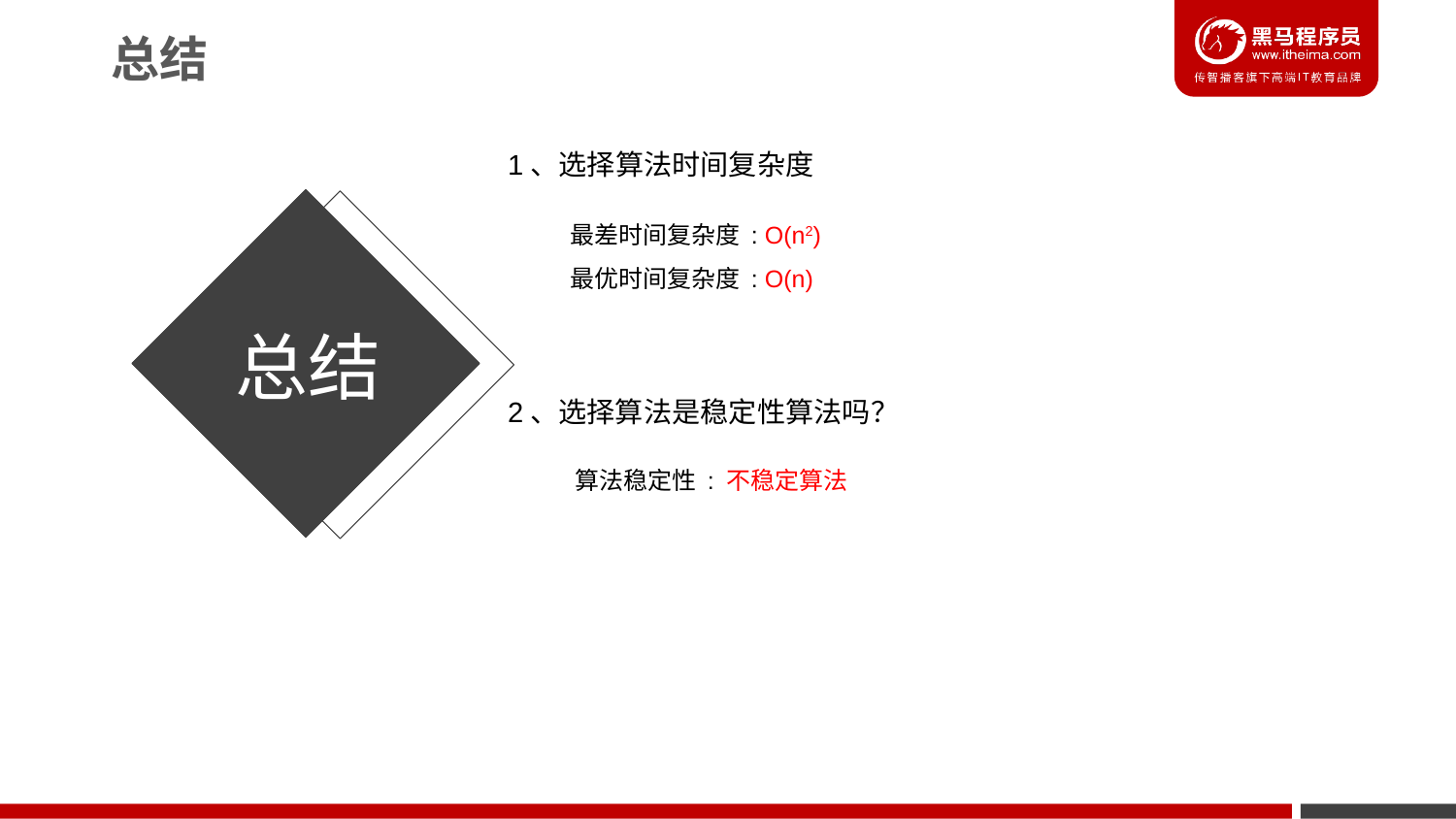

总结
1、选择算法时间复杂度
最差时间复杂度 : O(n2)
最优时间复杂度 : O(n)

总结
2、选择算法是稳定性算法吗？
算法稳定性 : 不稳定算法